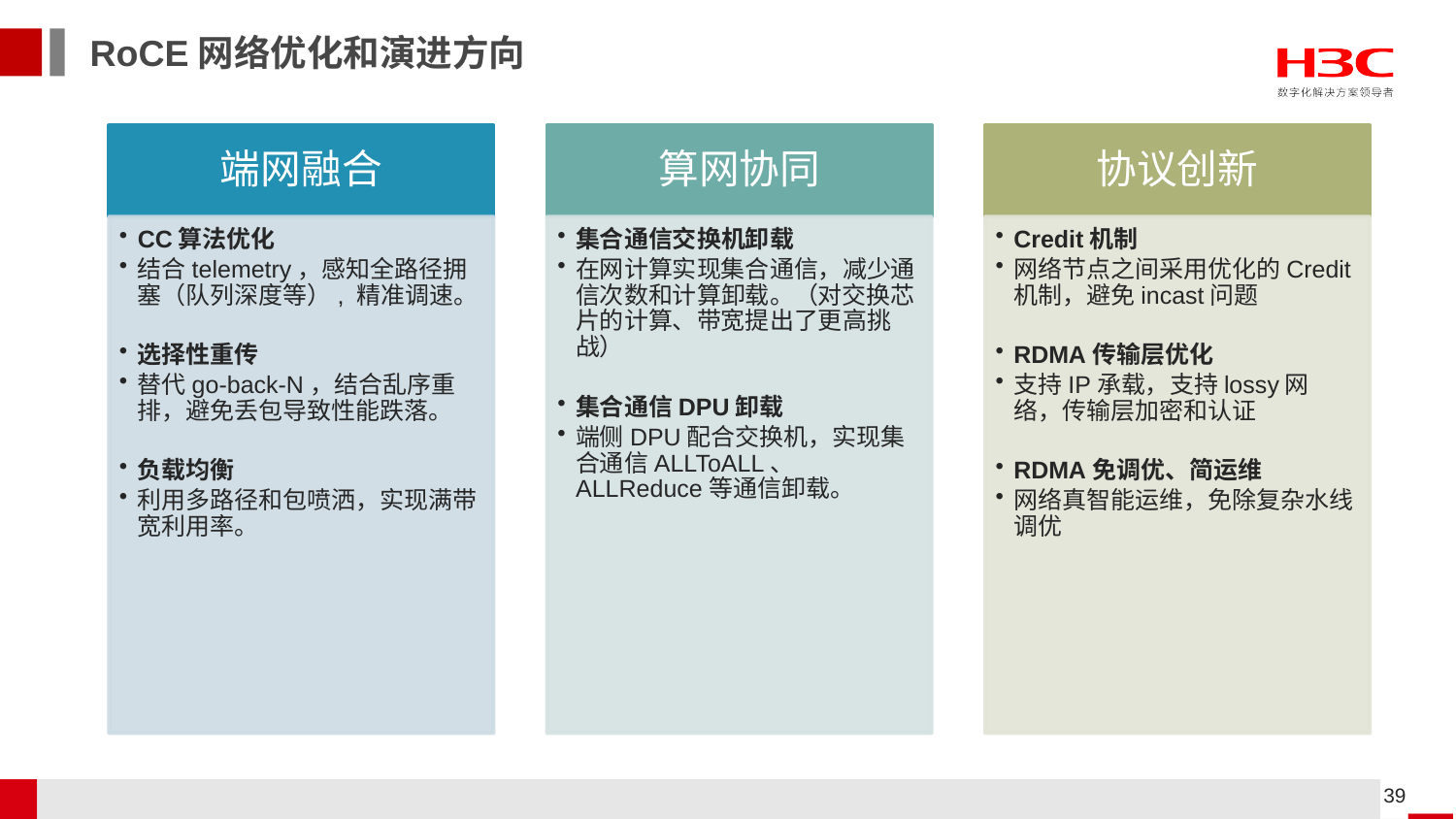

RoCE网络优化和演进方向
端网融合
CC算法优化
结合telemetry，感知全路径拥塞（队列深度等）, 精准调速。

选择性重传
替代go-back-N，结合乱序重排，避免丢包导致性能跌落。

负载均衡
利用多路径和包喷洒，实现满带宽利用率。
算网协同
集合通信交换机卸载
在网计算实现集合通信，减少通信次数和计算卸载。（对交换芯片的计算、带宽提出了更高挑战）

集合通信DPU卸载
端侧DPU配合交换机，实现集合通信ALLToALL、 ALLReduce等通信卸载。
协议创新
Credit机制
网络节点之间采用优化的Credit机制，避免incast问题

RDMA传输层优化
支持IP承载，支持lossy网络，传输层加密和认证

RDMA免调优、简运维
网络真智能运维，免除复杂水线调优